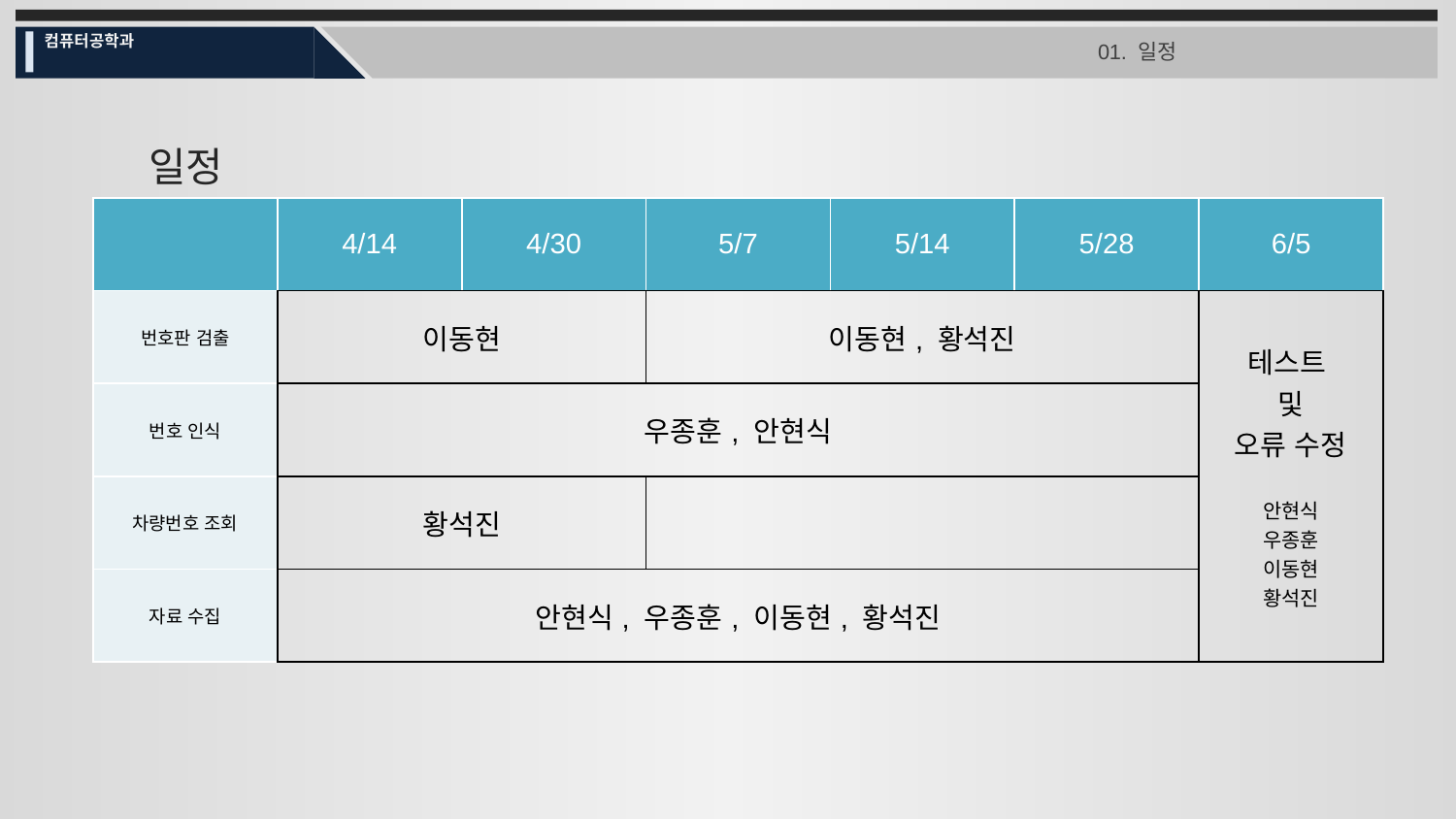

컴퓨터공학과

01. 일정
일정
|  | 4/14 | 4/30 | 5/7 | 5/14 | 5/28 | 6/5 |
| --- | --- | --- | --- | --- | --- | --- |
| 번호판 검출 | 이동현 |  | 이동현, 황석진 |  |  | 테스트 및 오류 수정 안현식 우종훈 이동현 황석진 |
| 번호 인식 | 우종훈, 안현식 |  |  |  |  |  |
| 차량번호 조회 | 황석진 |  |  |  |  |  |
| 자료 수집 | 안현식, 우종훈, 이동현, 황석진 |  |  |  |  |  |